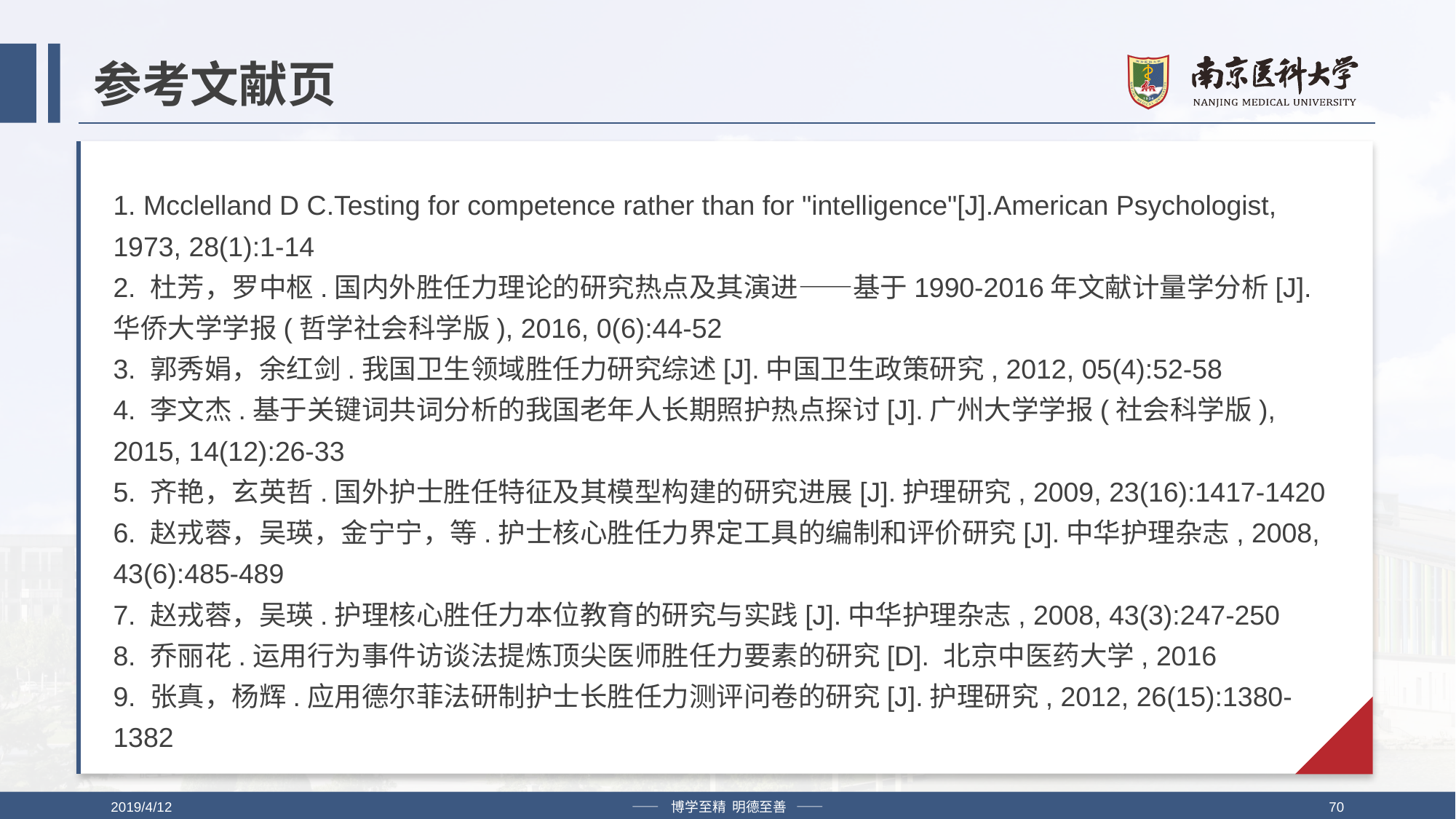

# 参考文献页
1. Mcclelland D C.Testing for competence rather than for "intelligence"[J].American Psychologist, 1973, 28(1):1-14
2. 杜芳，罗中枢.国内外胜任力理论的研究热点及其演进——基于1990-2016年文献计量学分析[J].华侨大学学报(哲学社会科学版), 2016, 0(6):44-52
3. 郭秀娟，余红剑.我国卫生领域胜任力研究综述[J].中国卫生政策研究, 2012, 05(4):52-58
4. 李文杰.基于关键词共词分析的我国老年人长期照护热点探讨[J].广州大学学报(社会科学版), 2015, 14(12):26-33
5. 齐艳，玄英哲.国外护士胜任特征及其模型构建的研究进展[J].护理研究, 2009, 23(16):1417-1420
6. 赵戎蓉，吴瑛，金宁宁，等.护士核心胜任力界定工具的编制和评价研究[J].中华护理杂志, 2008, 43(6):485-489
7. 赵戎蓉，吴瑛.护理核心胜任力本位教育的研究与实践[J].中华护理杂志, 2008, 43(3):247-250
8. 乔丽花.运用行为事件访谈法提炼顶尖医师胜任力要素的研究[D]. 北京中医药大学, 2016
9. 张真，杨辉.应用德尔菲法研制护士长胜任力测评问卷的研究[J].护理研究, 2012, 26(15):1380-1382

2019/4/12
——   博学至精  明德至善   ——
70